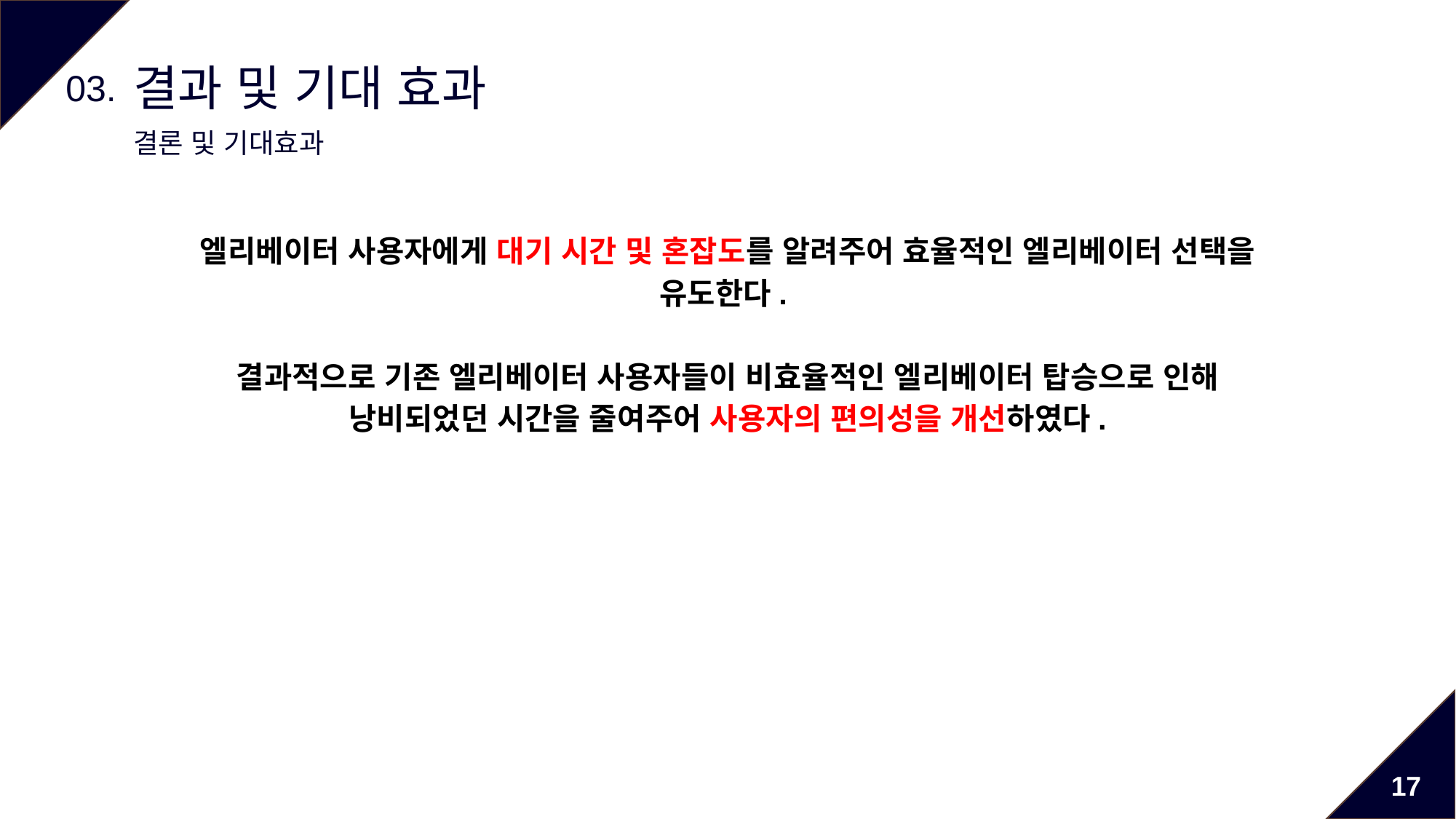

결과 및 기대 효과

03.

결론 및 기대효과
엘리베이터 사용자에게 대기 시간 및 혼잡도를 알려주어 효율적인 엘리베이터 선택을 유도한다.
결과적으로 기존 엘리베이터 사용자들이 비효율적인 엘리베이터 탑승으로 인해 낭비되었던 시간을 줄여주어 사용자의 편의성을 개선하였다.

17